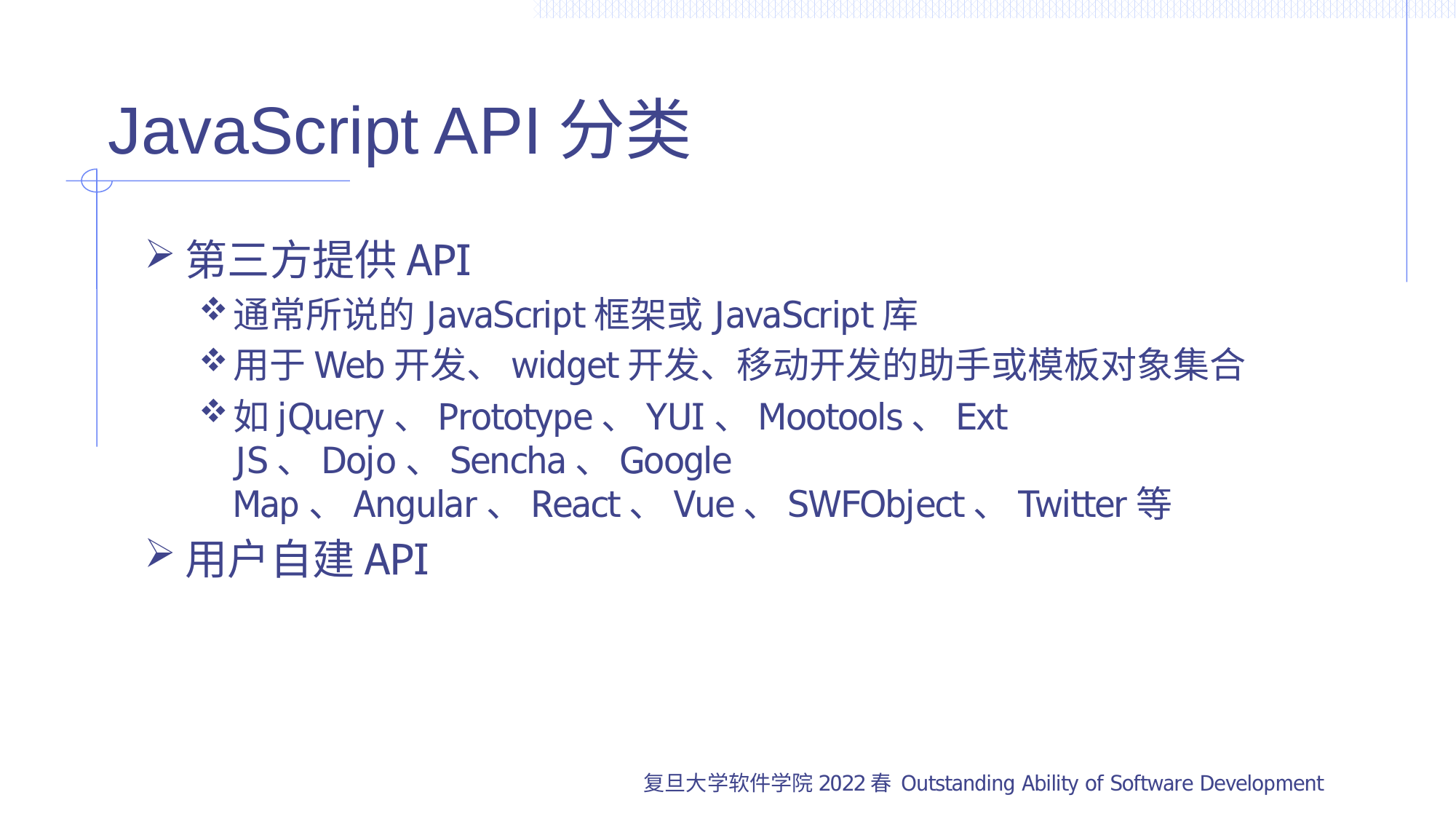

# JavaScript API分类
第三方提供API
通常所说的JavaScript框架或JavaScript库
用于Web开发、widget开发、移动开发的助手或模板对象集合
如jQuery、Prototype、YUI、Mootools、Ext JS、Dojo、Sencha、Google Map、Angular、React、Vue、SWFObject、Twitter等
用户自建API